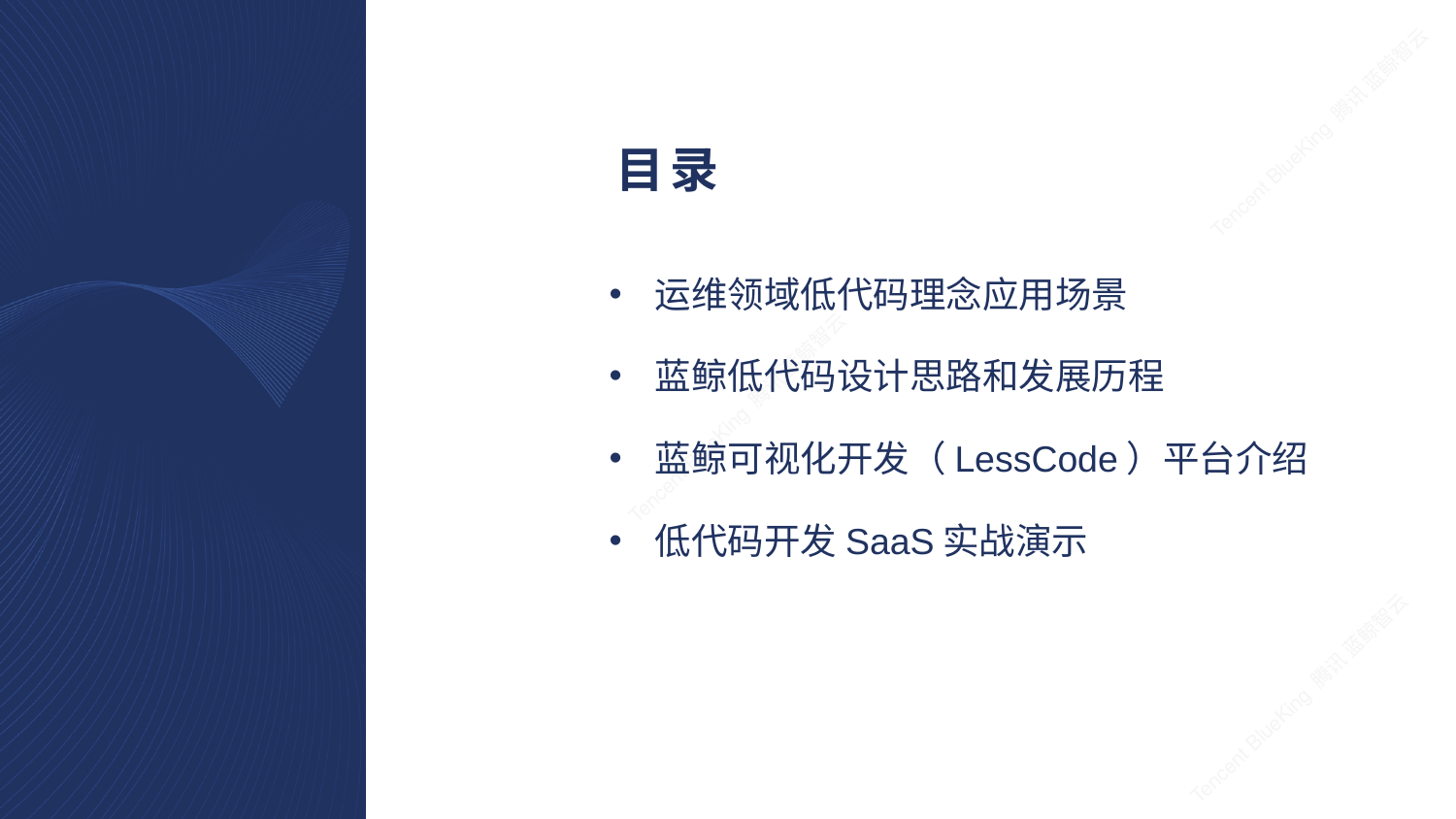

# 目录
运维领域低代码理念应用场景
蓝鲸低代码设计思路和发展历程
蓝鲸可视化开发（LessCode）平台介绍
低代码开发SaaS实战演示